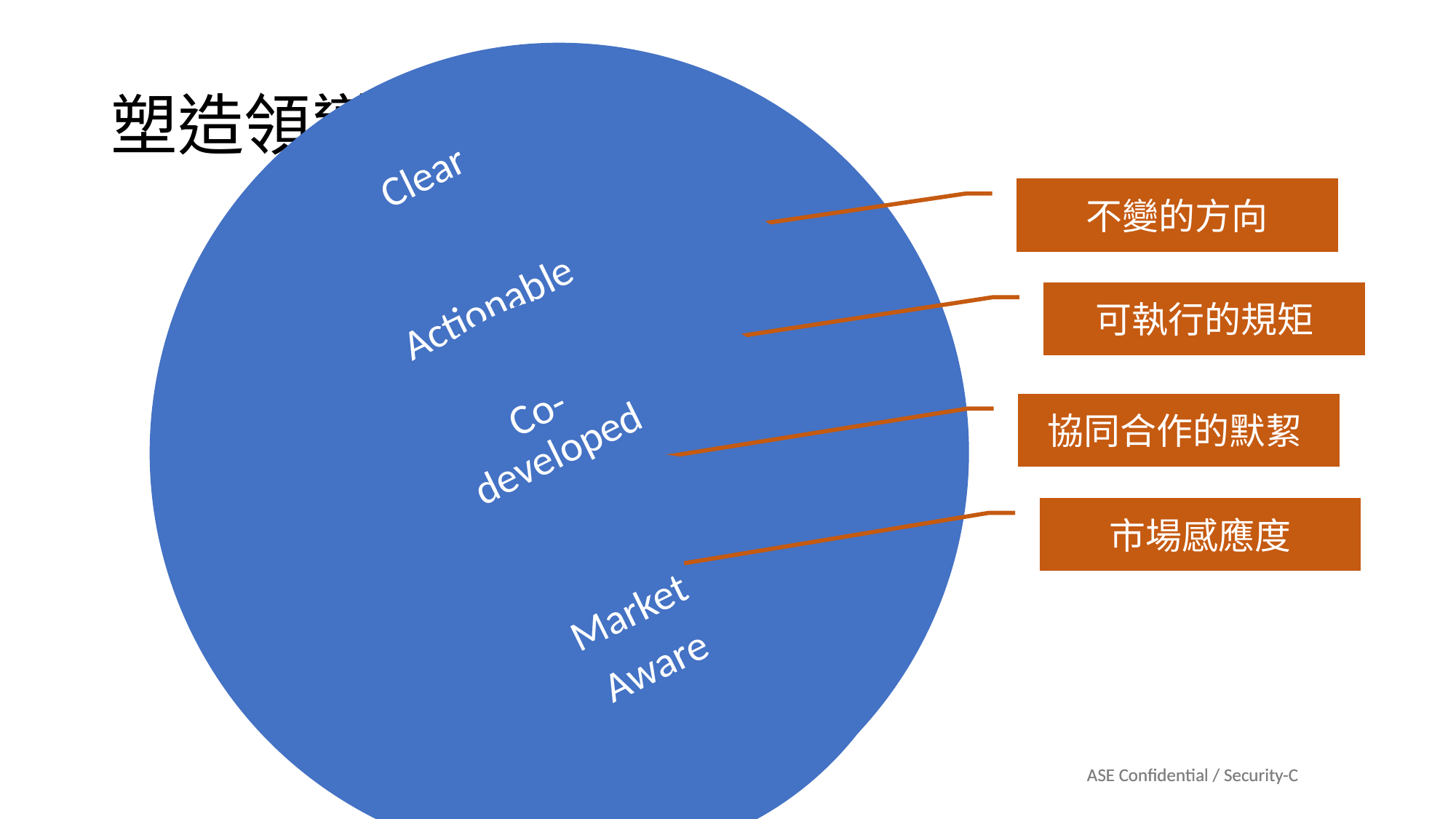

Clear
不變的方向
# 塑造領導力
Actionable
可執行的規矩
Co-developed
協同合作的默絜
Market
Aware
市場感應度